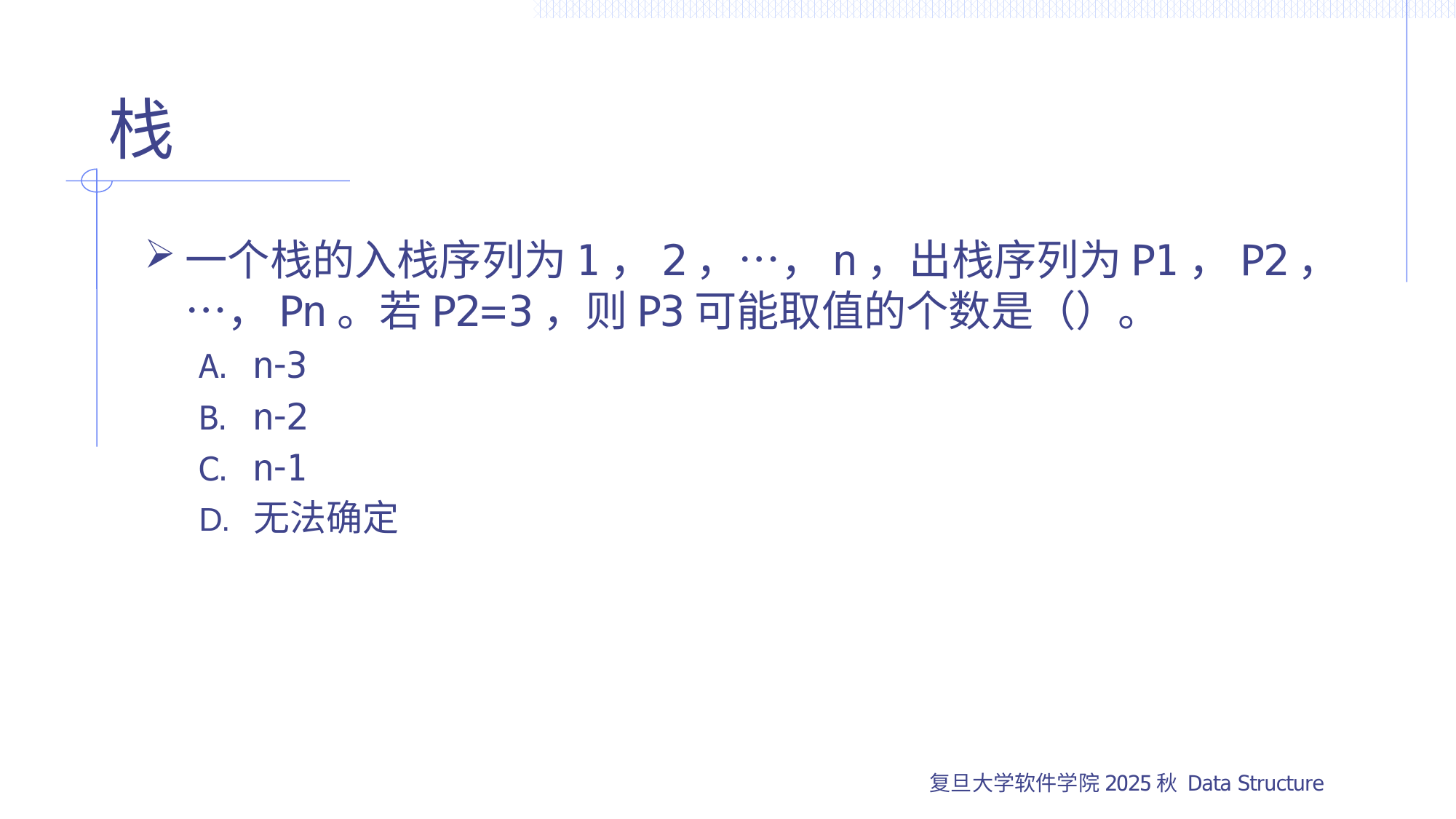

# 栈
一个栈的入栈序列为1，2，…，n，出栈序列为P1，P2，…，Pn。若P2=3，则P3可能取值的个数是（）。
n-3
n-2
n-1
无法确定